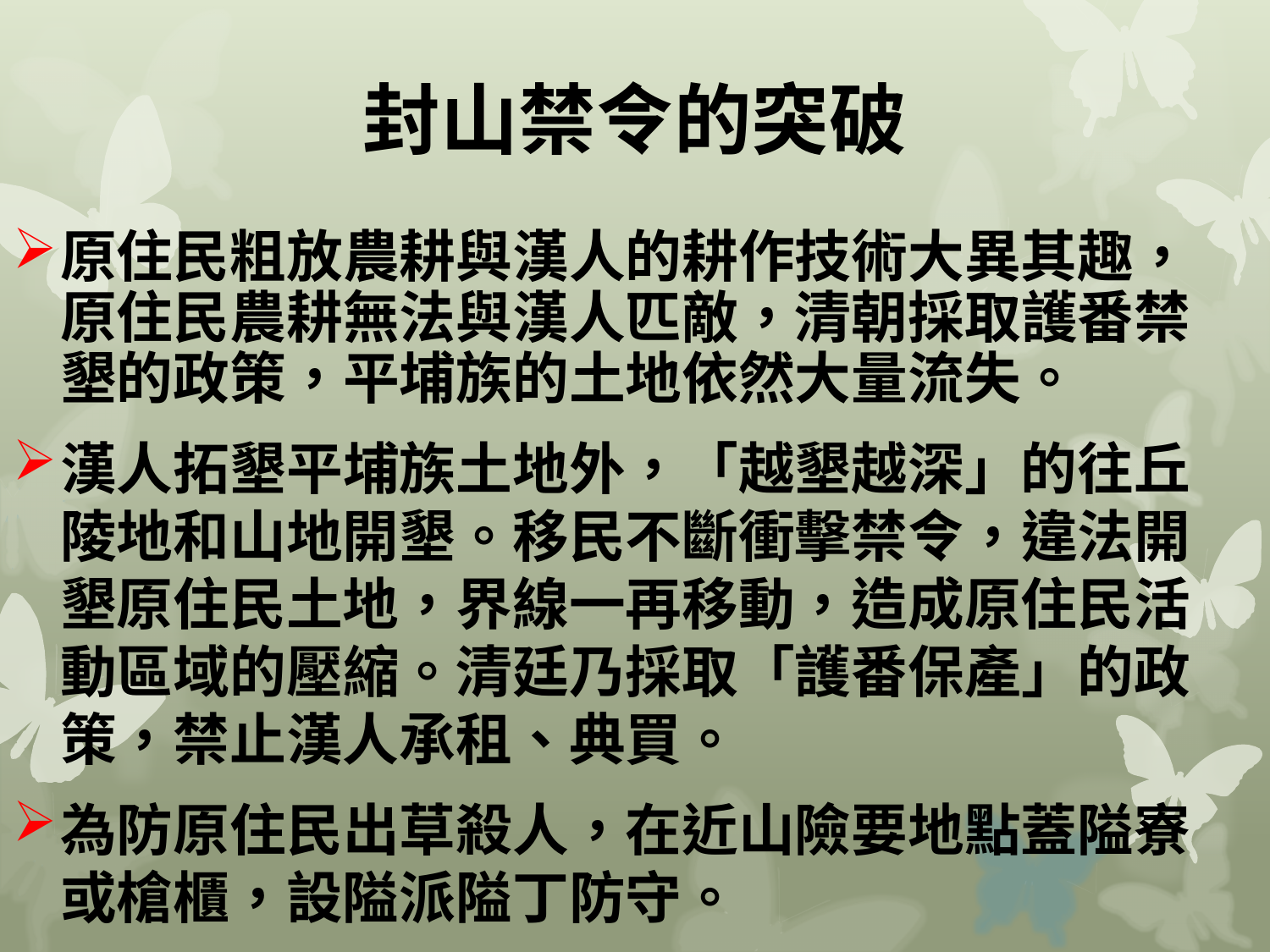

# 封山禁令的突破
原住民粗放農耕與漢人的耕作技術大異其趣，原住民農耕無法與漢人匹敵，清朝採取護番禁墾的政策，平埔族的土地依然大量流失。
漢人拓墾平埔族土地外，「越墾越深」的往丘陵地和山地開墾。移民不斷衝擊禁令，違法開墾原住民土地，界線一再移動，造成原住民活動區域的壓縮。清廷乃採取「護番保產」的政策，禁止漢人承租、典買。
為防原住民出草殺人，在近山險要地點蓋隘寮或槍櫃，設隘派隘丁防守。